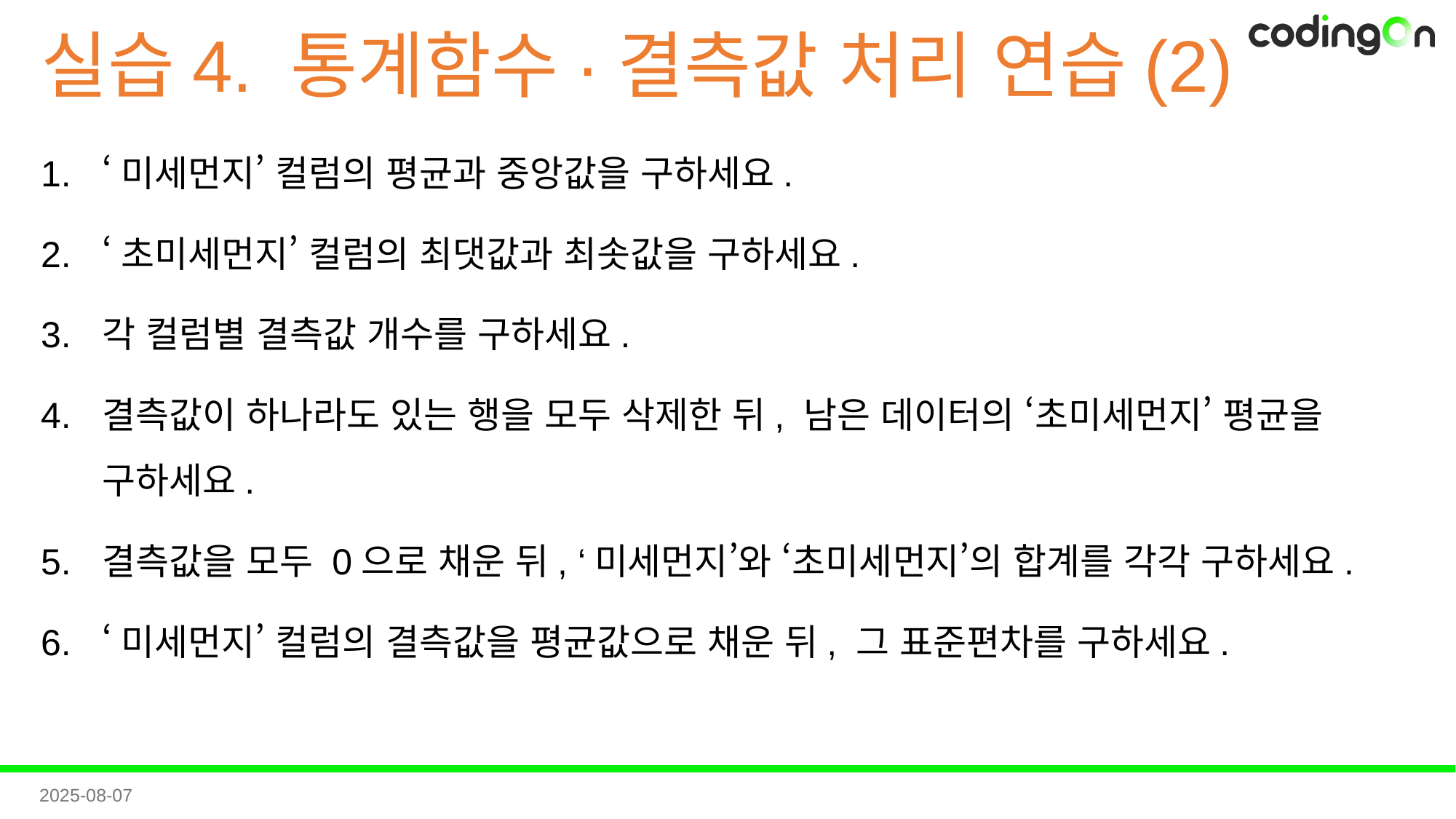

# 실습4. 통계함수·결측값 처리 연습(2)
‘미세먼지’ 컬럼의 평균과 중앙값을 구하세요.
‘초미세먼지’ 컬럼의 최댓값과 최솟값을 구하세요.
각 컬럼별 결측값 개수를 구하세요.
결측값이 하나라도 있는 행을 모두 삭제한 뒤, 남은 데이터의 ‘초미세먼지’ 평균을 구하세요.
결측값을 모두 0으로 채운 뒤, ‘미세먼지’와 ‘초미세먼지’의 합계를 각각 구하세요.
‘미세먼지’ 컬럼의 결측값을 평균값으로 채운 뒤, 그 표준편차를 구하세요.
2025-08-07